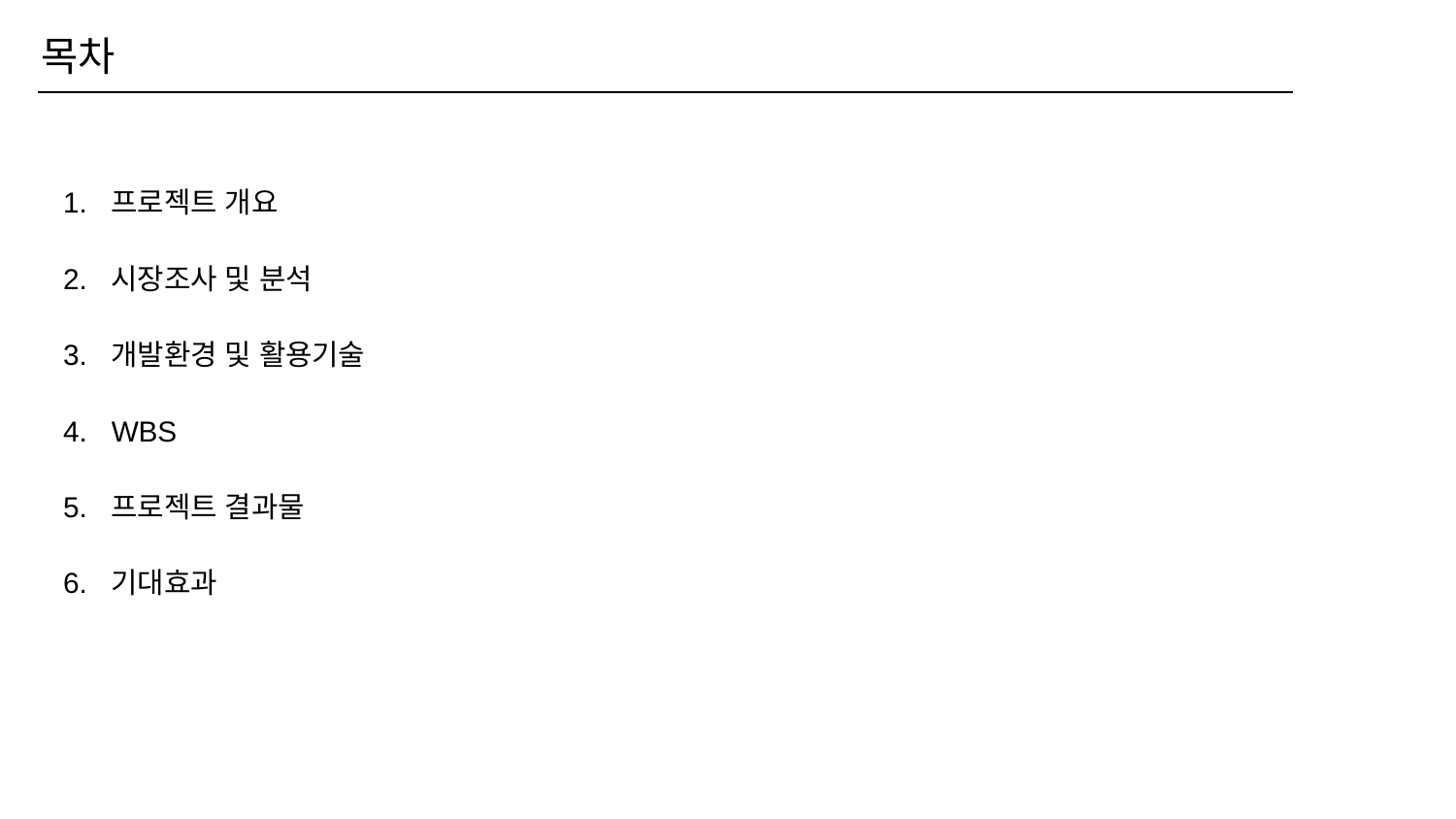

# 목차
프로젝트 개요
시장조사 및 분석
개발환경 및 활용기술
WBS
프로젝트 결과물
기대효과